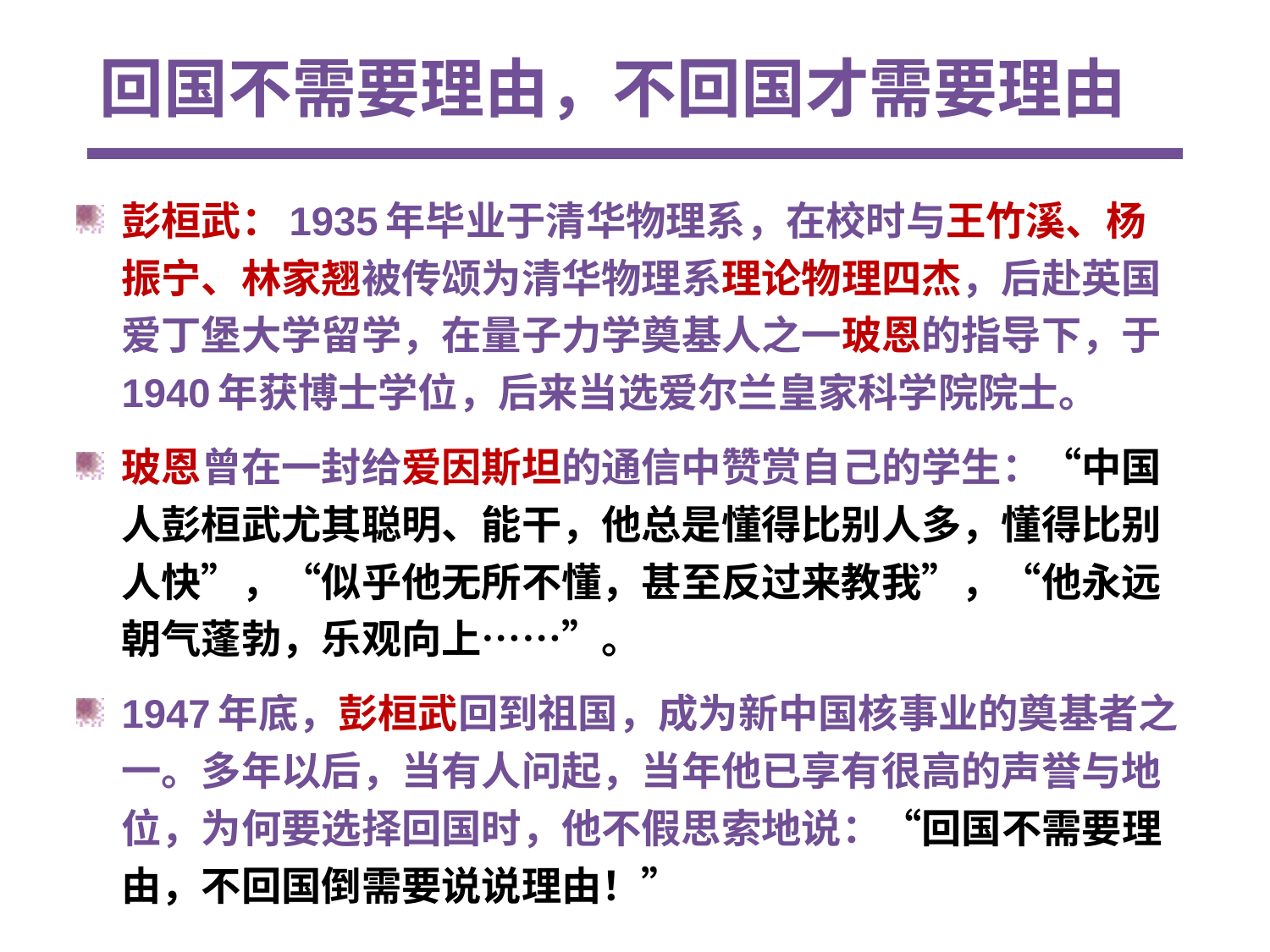

回国不需要理由，不回国才需要理由
彭桓武：1935年毕业于清华物理系，在校时与王竹溪、杨振宁、林家翘被传颂为清华物理系理论物理四杰，后赴英国爱丁堡大学留学，在量子力学奠基人之一玻恩的指导下，于1940年获博士学位，后来当选爱尔兰皇家科学院院士。
玻恩曾在一封给爱因斯坦的通信中赞赏自己的学生：“中国人彭桓武尤其聪明、能干，他总是懂得比别人多，懂得比别人快”，“似乎他无所不懂，甚至反过来教我”，“他永远朝气蓬勃，乐观向上……”。
1947年底，彭桓武回到祖国，成为新中国核事业的奠基者之一。多年以后，当有人问起，当年他已享有很高的声誉与地位，为何要选择回国时，他不假思索地说：“回国不需要理由，不回国倒需要说说理由！”